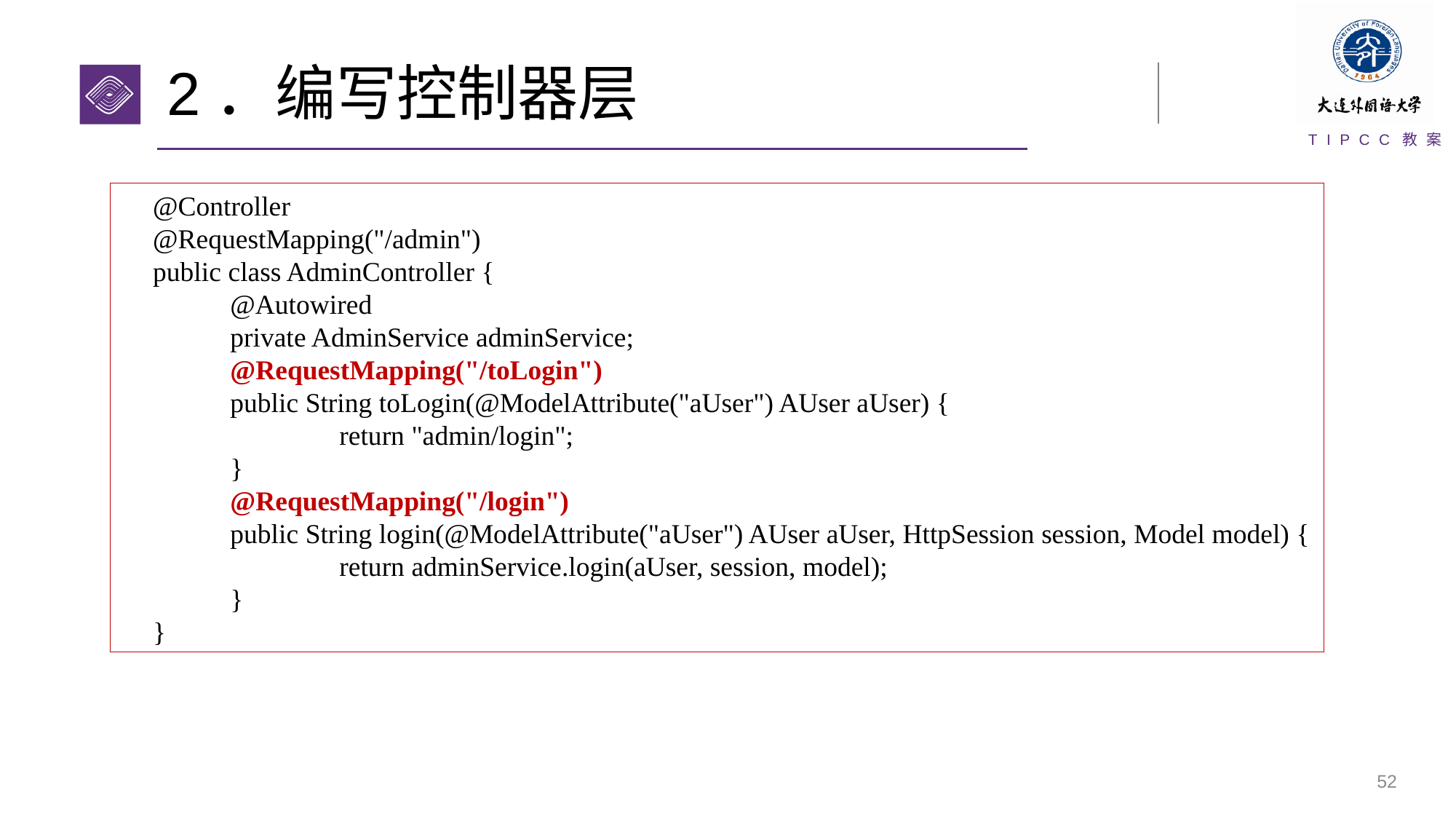

# 2．编写控制器层
@Controller
@RequestMapping("/admin")
public class AdminController {
	@Autowired
	private AdminService adminService;
	@RequestMapping("/toLogin")
	public String toLogin(@ModelAttribute("aUser") AUser aUser) {
		return "admin/login";
	}
	@RequestMapping("/login")
	public String login(@ModelAttribute("aUser") AUser aUser, HttpSession session, Model model) {
		return adminService.login(aUser, session, model);
	}
}
52